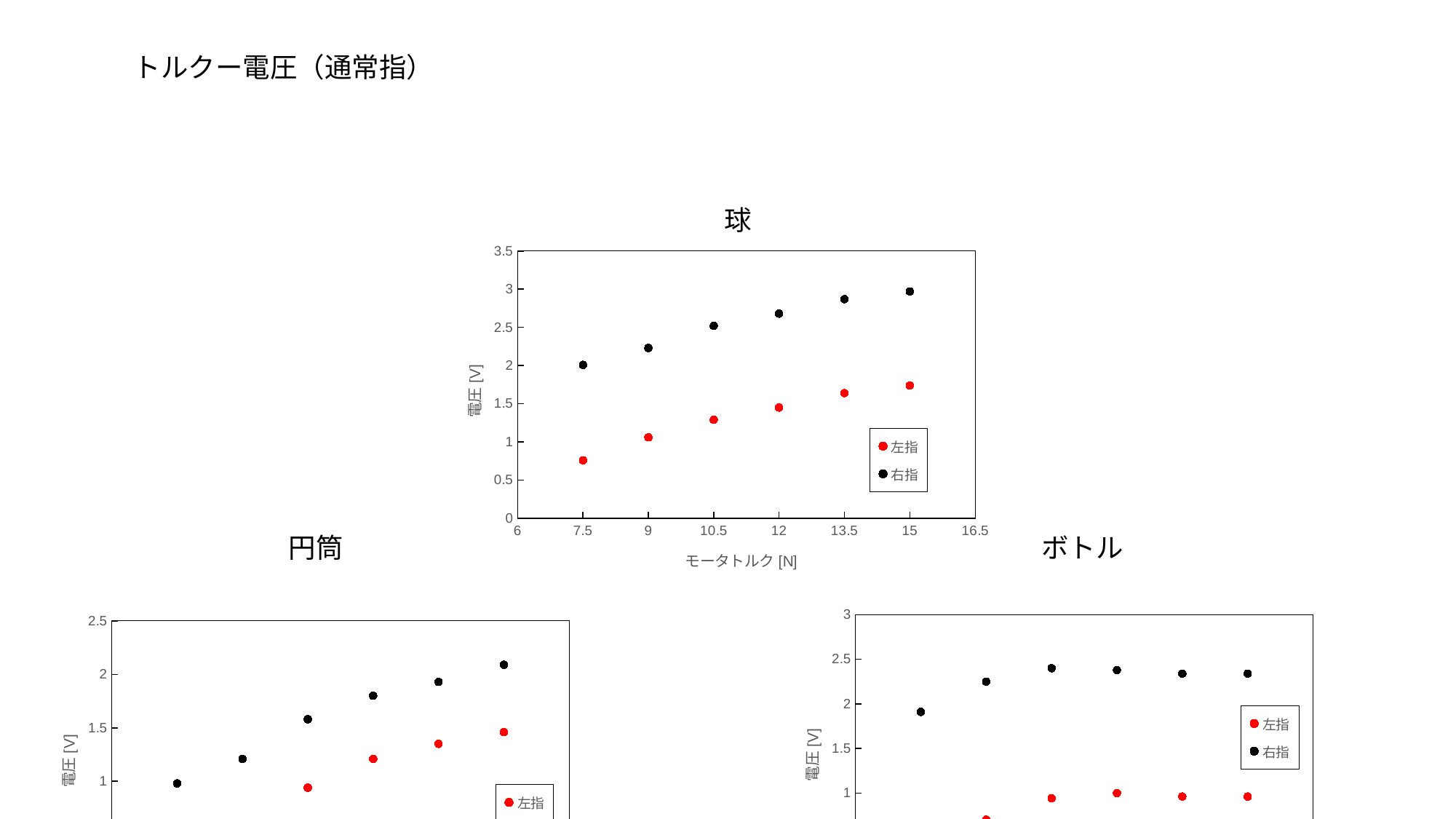

トルクー電圧（通常指）
球

### Chart

| Category | 左指 | 右指 |
|---|---|---|
円筒
ボトル

### Chart

| Category | 左指 | 右指 |
|---|---|---|

### Chart

| Category | 左指 | 右指 |
|---|---|---|